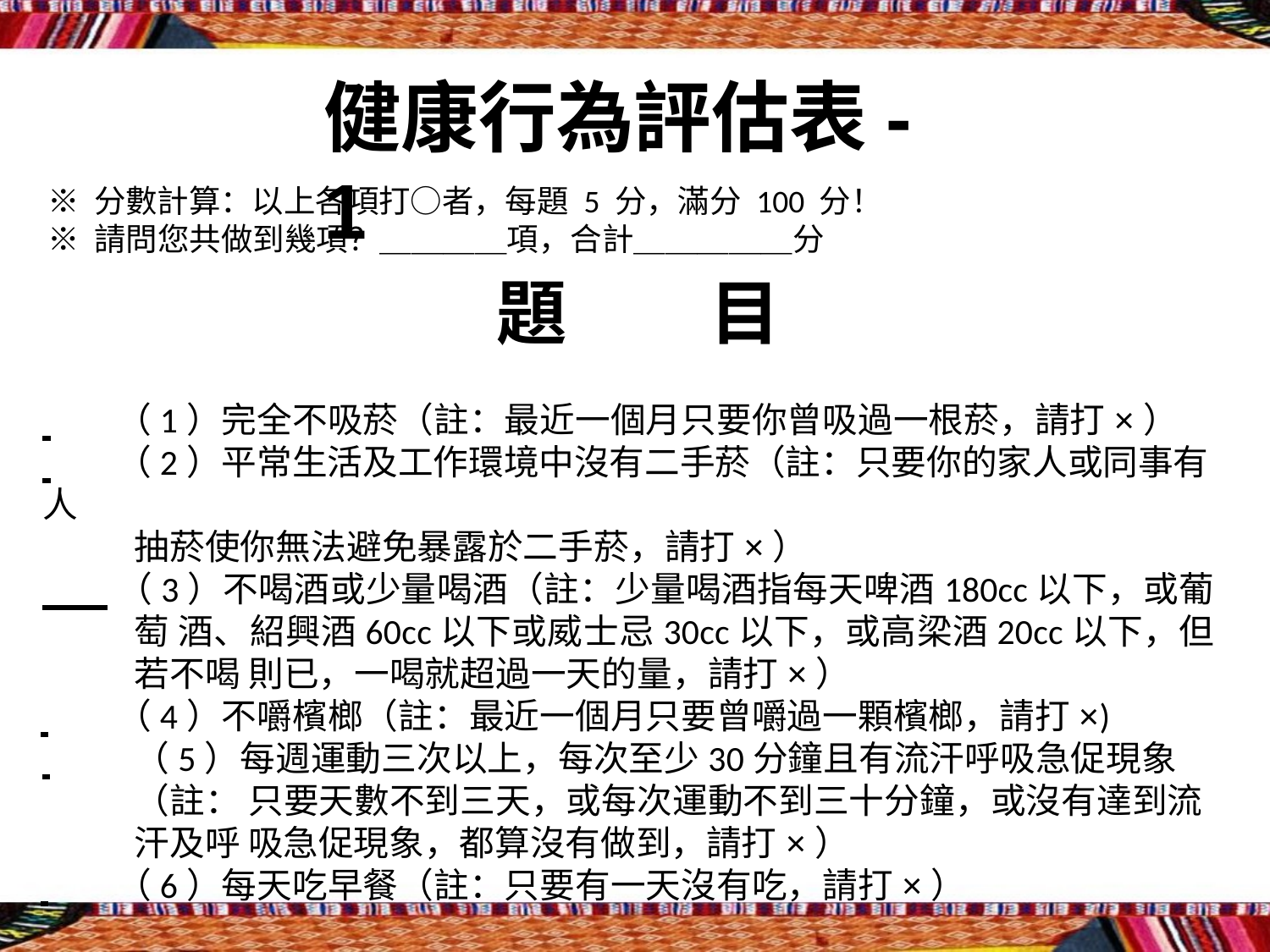

# 健康行為評估表-1
※ 分數計算：以上各項打○者，每題 5 分，滿分 100 分！
※ 請問您共做到幾項？＿＿＿＿項，合計＿＿＿＿＿分
題	目
 	（1）完全不吸菸（註：最近一個月只要你曾吸過一根菸，請打×）
 	（2）平常生活及工作環境中沒有二手菸（註：只要你的家人或同事有人
抽菸使你無法避免暴露於二手菸，請打×）
        （3）不喝酒或少量喝酒（註：少量喝酒指每天啤酒180cc以下，或葡萄 酒、紹興酒60cc以下或威士忌30cc以下，或高梁酒20cc以下，但若不喝 則已，一喝就超過一天的量，請打×）
 	（4）不嚼檳榔（註：最近一個月只要曾嚼過一顆檳榔，請打×)
 	（5）每週運動三次以上，每次至少30分鐘且有流汗呼吸急促現象（註： 只要天數不到三天，或每次運動不到三十分鐘，或沒有達到流汗及呼 吸急促現象，都算沒有做到，請打×）
 	（6）每天吃早餐（註：只要有一天沒有吃，請打×）